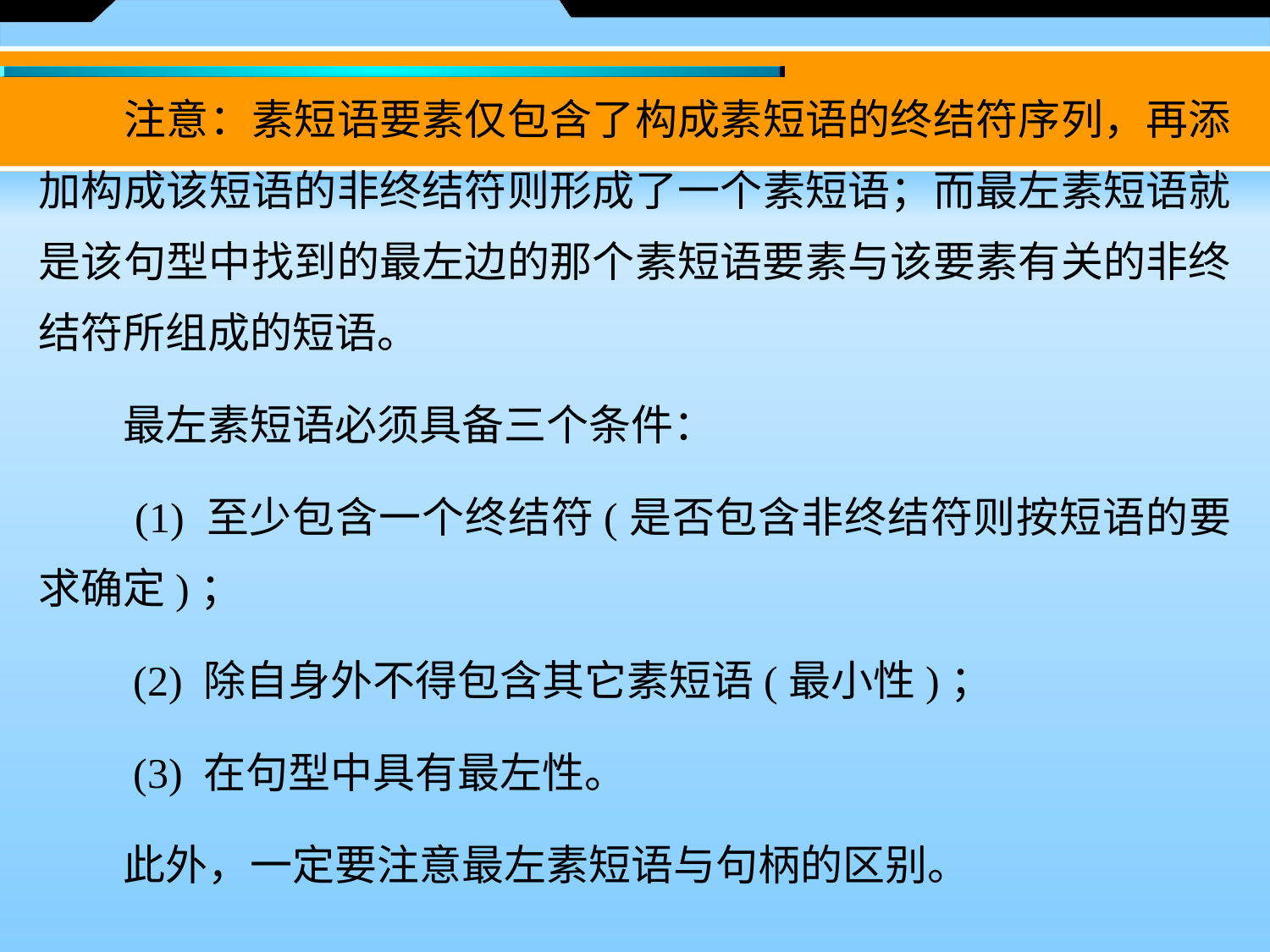

注意：素短语要素仅包含了构成素短语的终结符序列，再添加构成该短语的非终结符则形成了一个素短语；而最左素短语就是该句型中找到的最左边的那个素短语要素与该要素有关的非终结符所组成的短语。
　　最左素短语必须具备三个条件：
　　(1) 至少包含一个终结符(是否包含非终结符则按短语的要求确定)；
　　(2) 除自身外不得包含其它素短语(最小性)；
　　(3) 在句型中具有最左性。
　　此外，一定要注意最左素短语与句柄的区别。